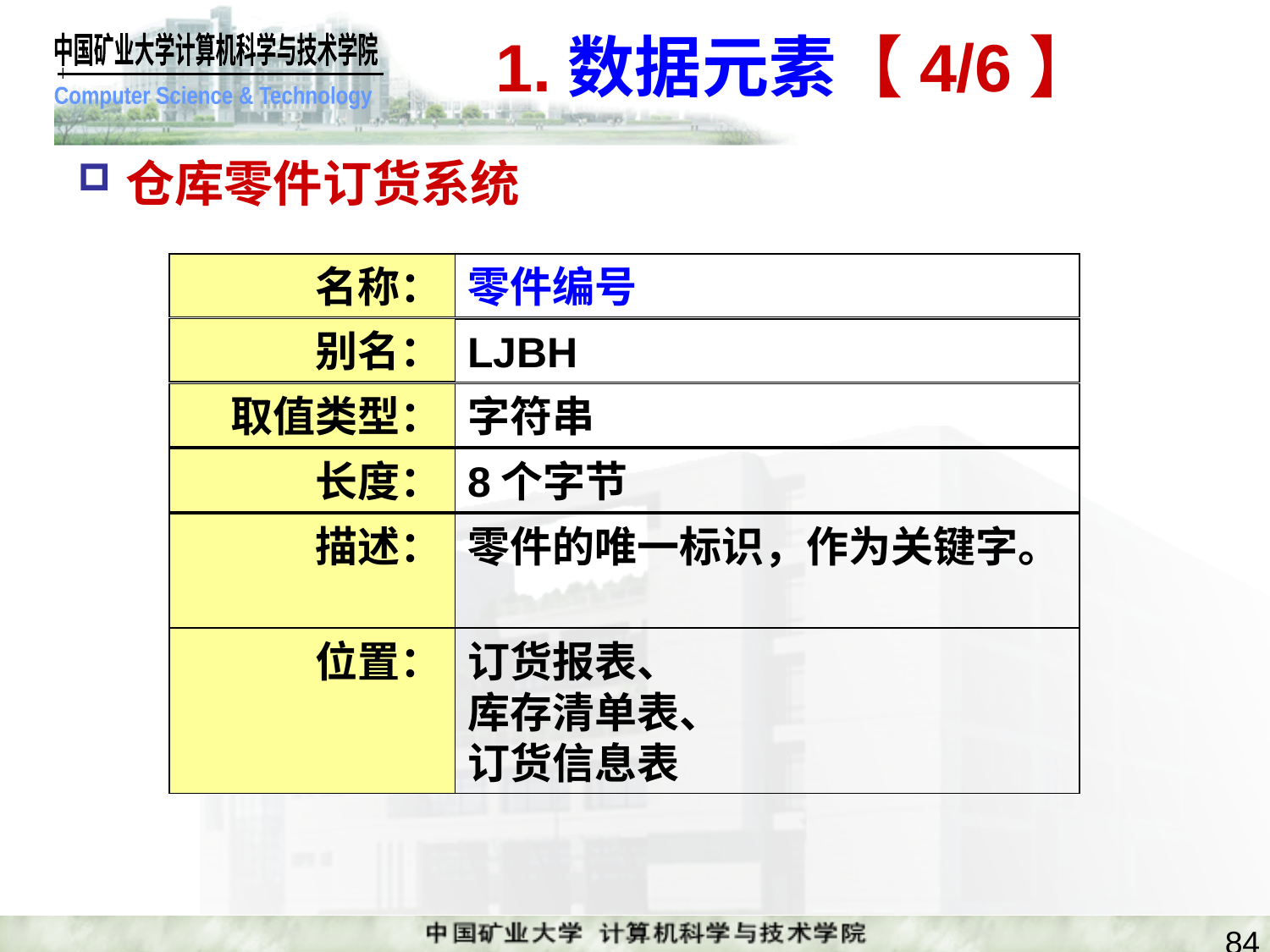

# 1.数据元素【4/6】
仓库零件订货系统
名称：
零件编号
别名：
LJBH
取值类型：
字符串
长度：
8个字节
描述：

零件的唯一标识，作为关键字。

位置：

订货报表、
库存清单表、
订货信息表
84
84